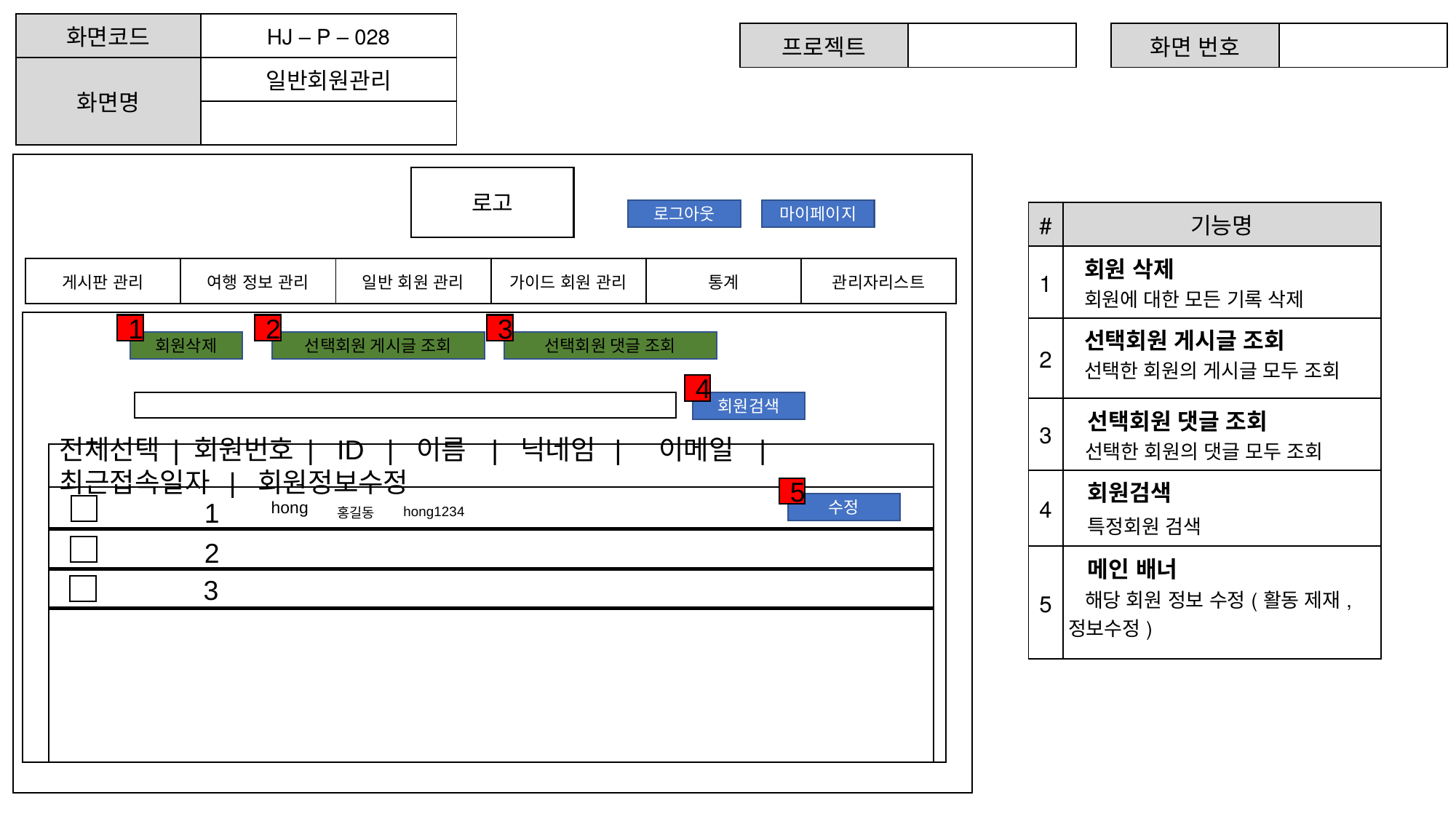

| 화면코드 | HJ – P – 028 |
| --- | --- |
| 화면명 | 일반회원관리 |
|  |  |
| 프로젝트 |  |
| --- | --- |
| 화면 번호 |  |
| --- | --- |

로고
로그아웃

마이페이지

| # | 기능명 |
| --- | --- |
| 1 | 회원 삭제 회원에 대한 모든 기록 삭제 |
| 2 | 선택회원 게시글 조회 선택한 회원의 게시글 모두 조회 |
| 3 | 선택회원 댓글 조회 선택한 회원의 댓글 모두 조회 |
| 4 | 회원검색 특정회원 검색 |
| 5 | 메인 배너 해당 회원 정보 수정(활동 제재, 정보수정) |
| 게시판 관리 | 여행 정보 관리 | 일반 회원 관리 | 가이드 회원 관리 | 통계 | 관리자리스트 |
| --- | --- | --- | --- | --- | --- |
1

2

3

선택회원 게시글 조회

선택회원 댓글 조회

회원삭제

4

회원검색

전체선택 | 회원번호 |   ID   |  이름   |  닉네임  |    이메일   |    최근접속일자  |  회원정보수정

5

1
hong
수정

hong1234
홍길동

2

3